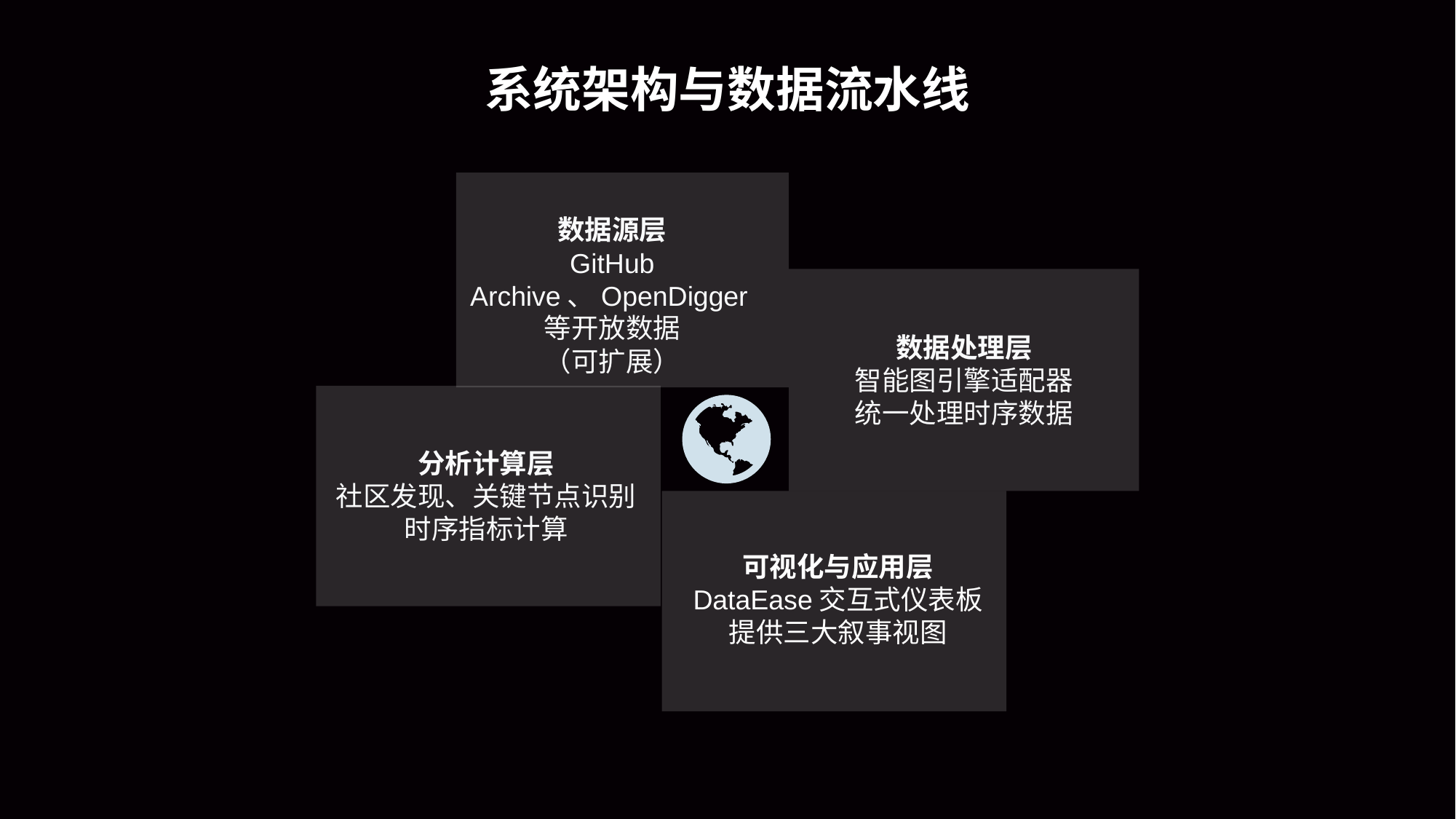

系统架构与数据流水线

数据源层
GitHub Archive、OpenDigger等开放数据
（可扩展）

数据处理层
智能图引擎适配器
统一处理时序数据

分析计算层
社区发现、关键节点识别时序指标计算

可视化与应用层
DataEase交互式仪表板
提供三大叙事视图